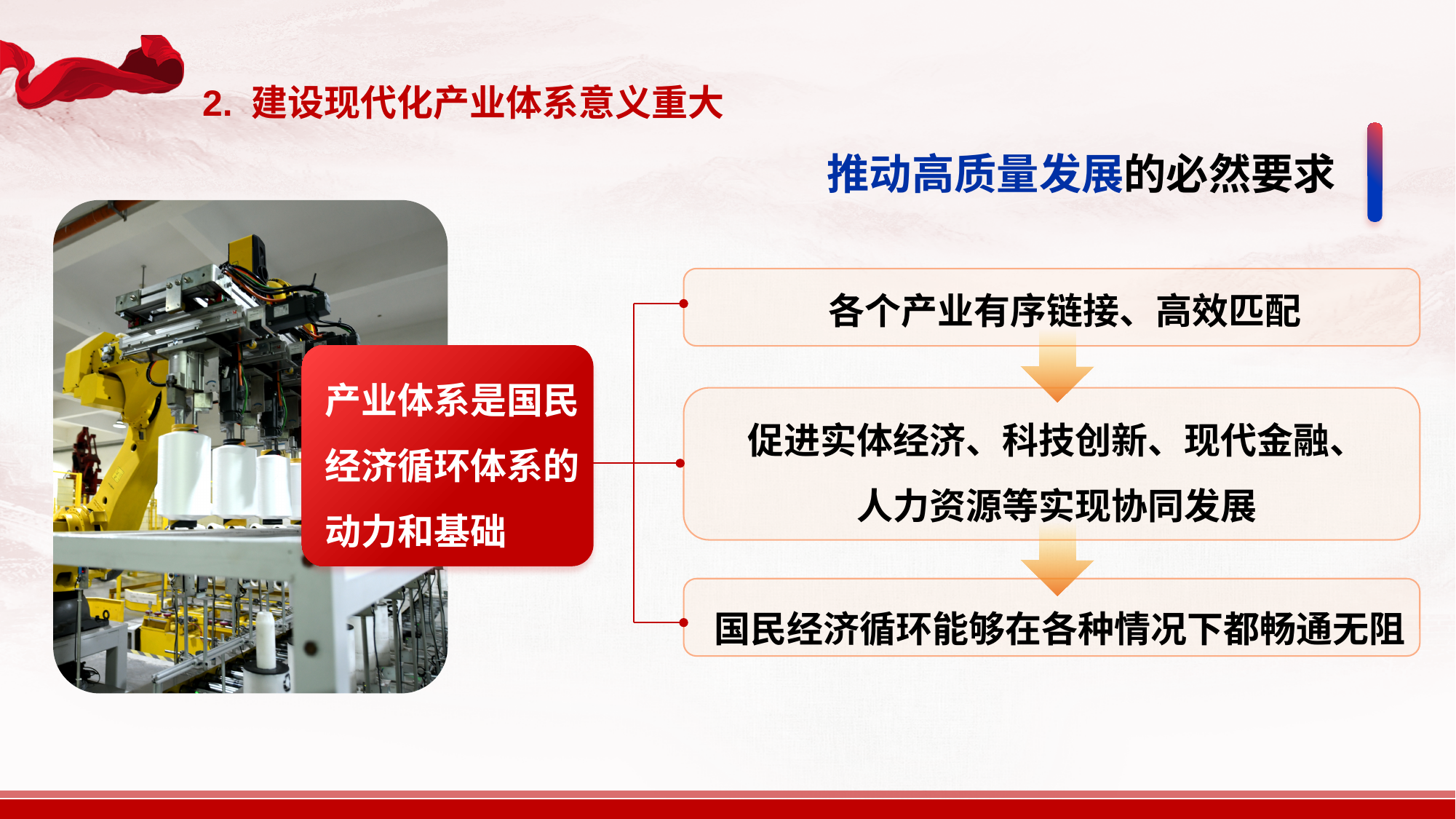

2. 建设现代化产业体系意义重大

推动高质量发展的必然要求

各个产业有序链接、高效匹配

产业体系是国民经济循环体系的动力和基础

促进实体经济、科技创新、现代金融、人力资源等实现协同发展

国民经济循环能够在各种情况下都畅通无阻